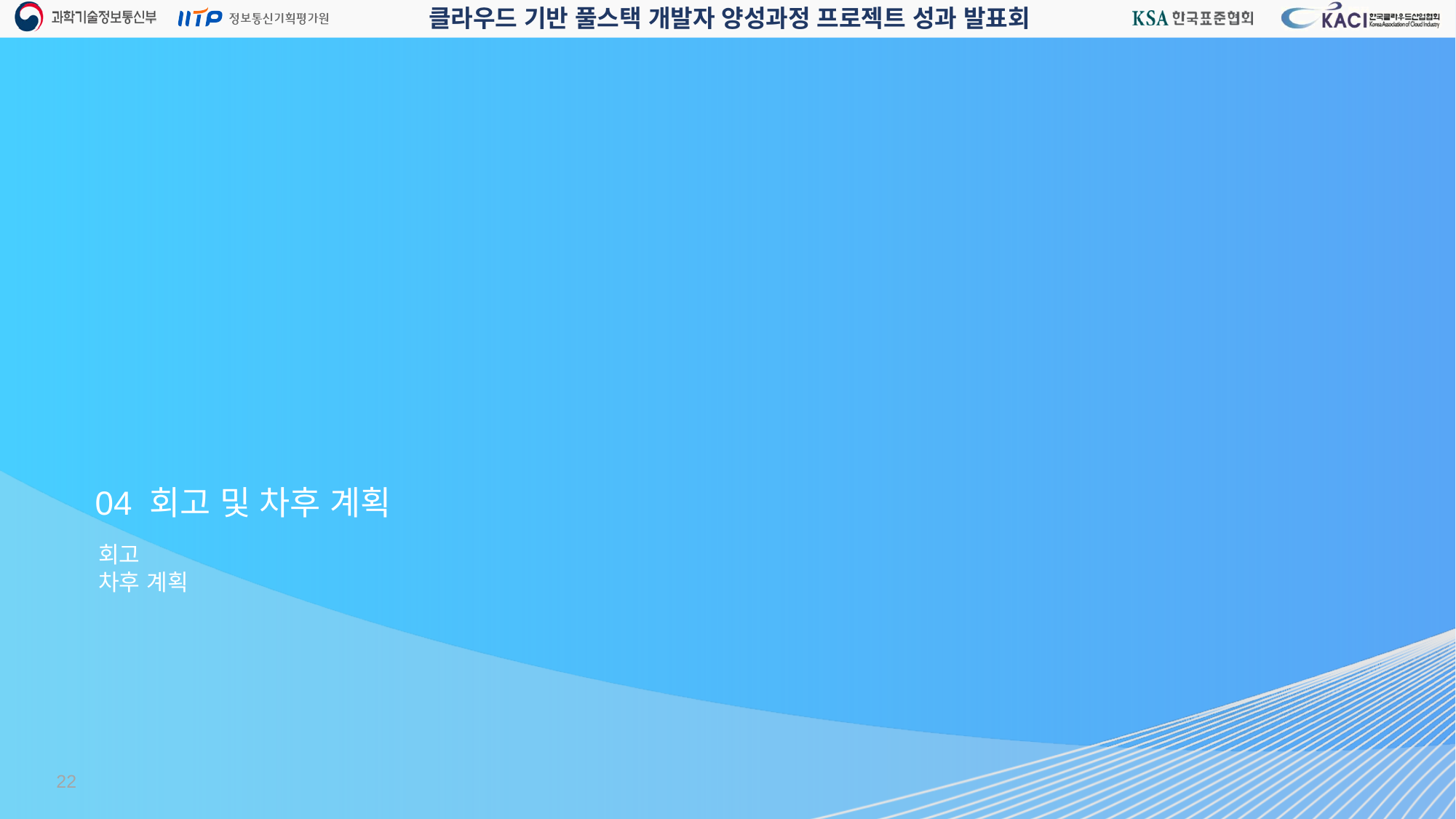

04 회고 및 차후 계획
회고
차후 계획
22